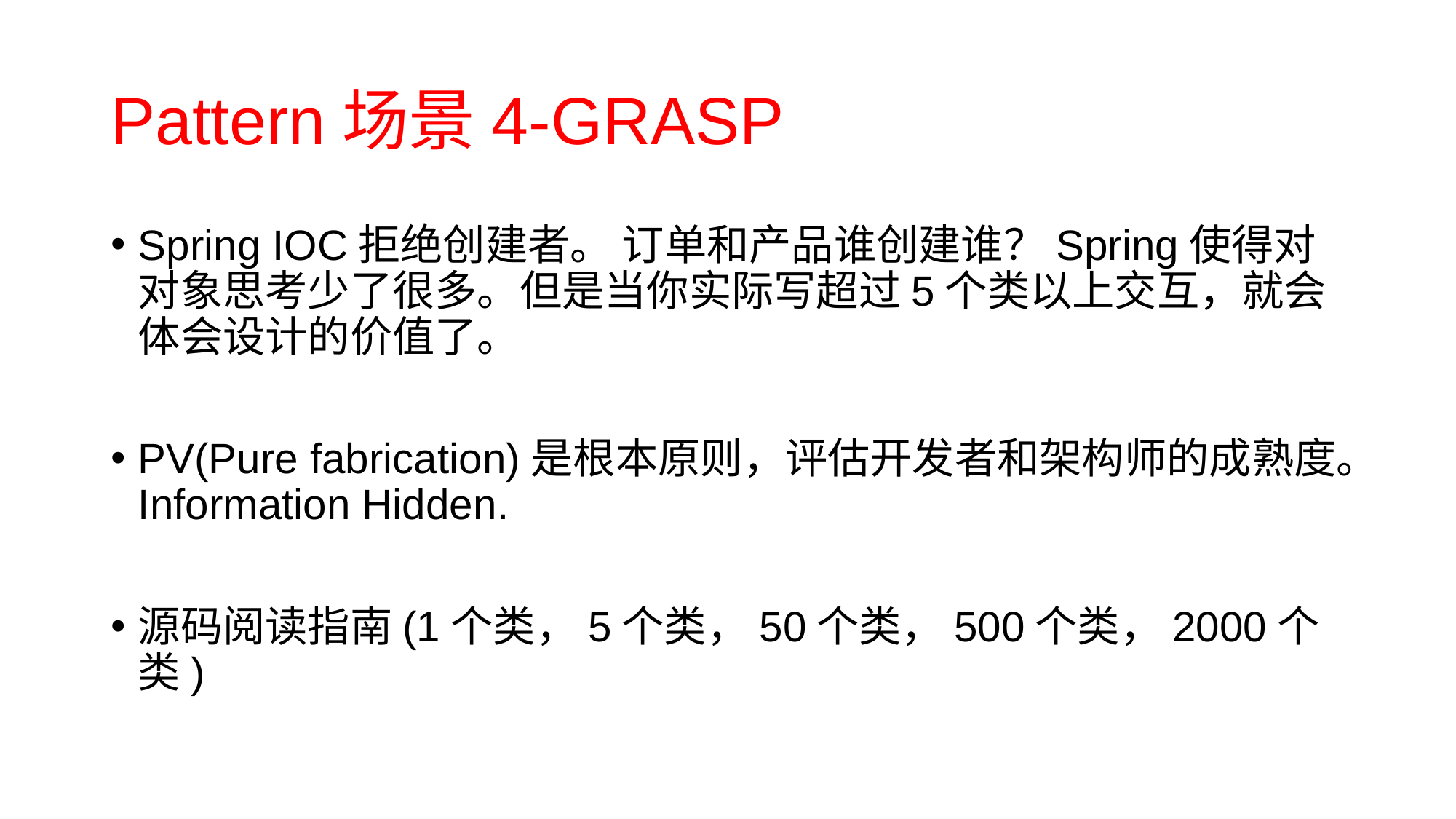

# Pattern场景4-GRASP
Spring IOC拒绝创建者。 订单和产品谁创建谁？Spring使得对对象思考少了很多。但是当你实际写超过5个类以上交互，就会体会设计的价值了。

PV(Pure fabrication)是根本原则，评估开发者和架构师的成熟度。Information Hidden.

源码阅读指南(1个类，5个类，50个类，500个类，2000个类)